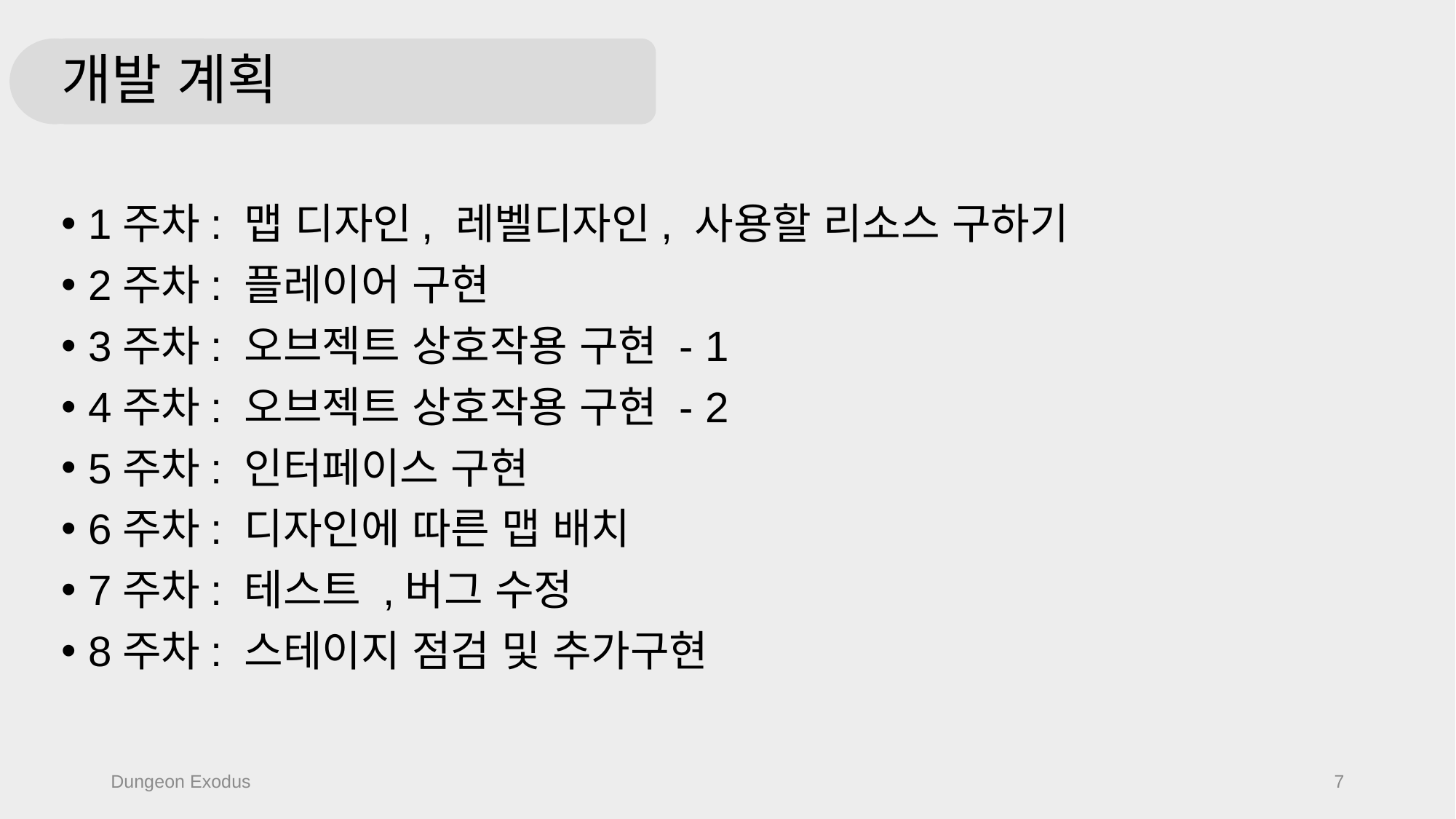

# 개발 계획
1주차: 맵 디자인, 레벨디자인, 사용할 리소스 구하기
2주차: 플레이어 구현
3주차: 오브젝트 상호작용 구현 - 1
4주차: 오브젝트 상호작용 구현 - 2
5주차: 인터페이스 구현
6주차: 디자인에 따른 맵 배치
7주차: 테스트 ,버그 수정
8주차: 스테이지 점검 및 추가구현
Dungeon Exodus
7